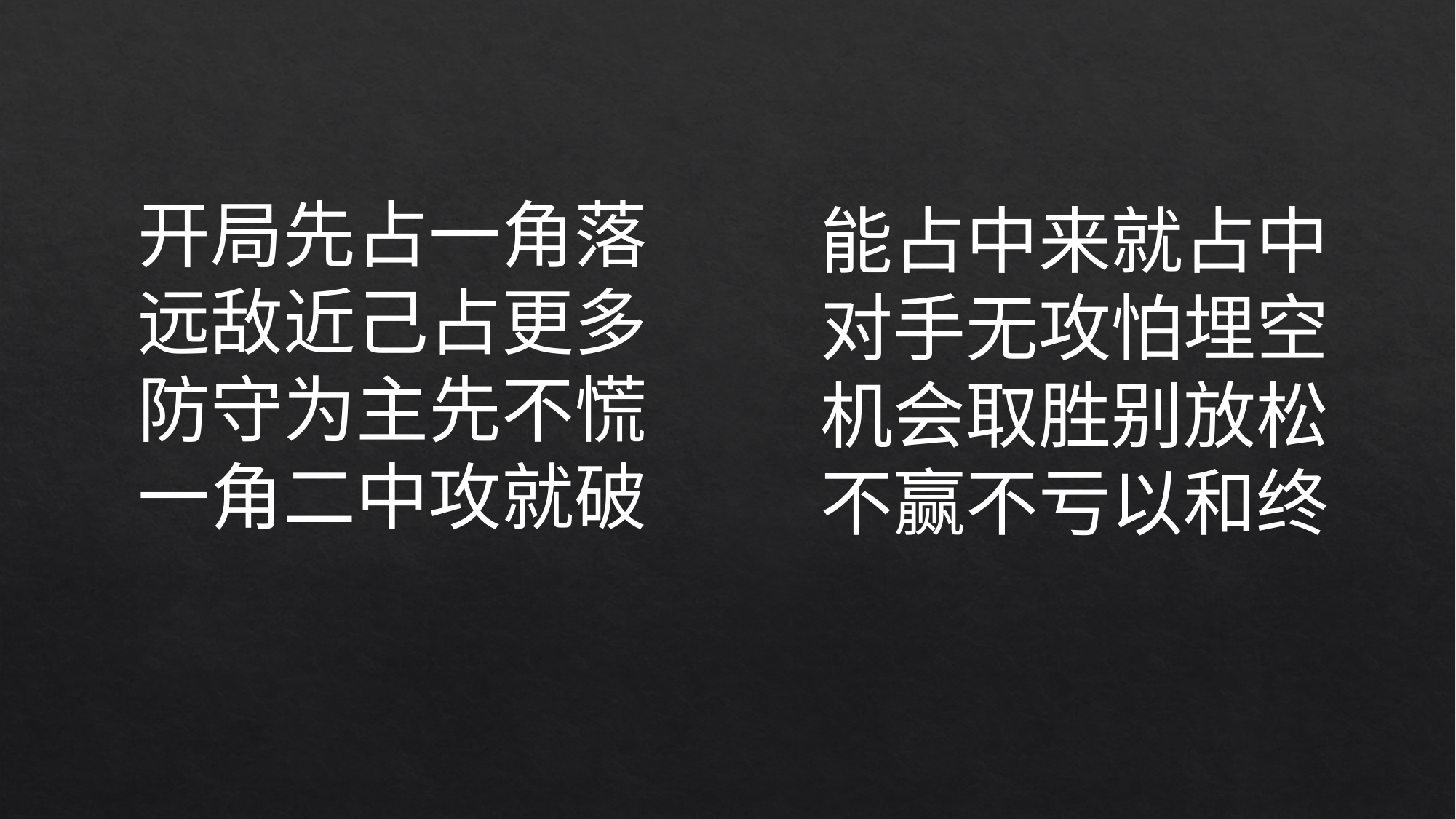

开局先占一角落
远敌近己占更多
防守为主先不慌
一角二中攻就破
能占中来就占中
对手无攻怕埋空
机会取胜别放松
不赢不亏以和终